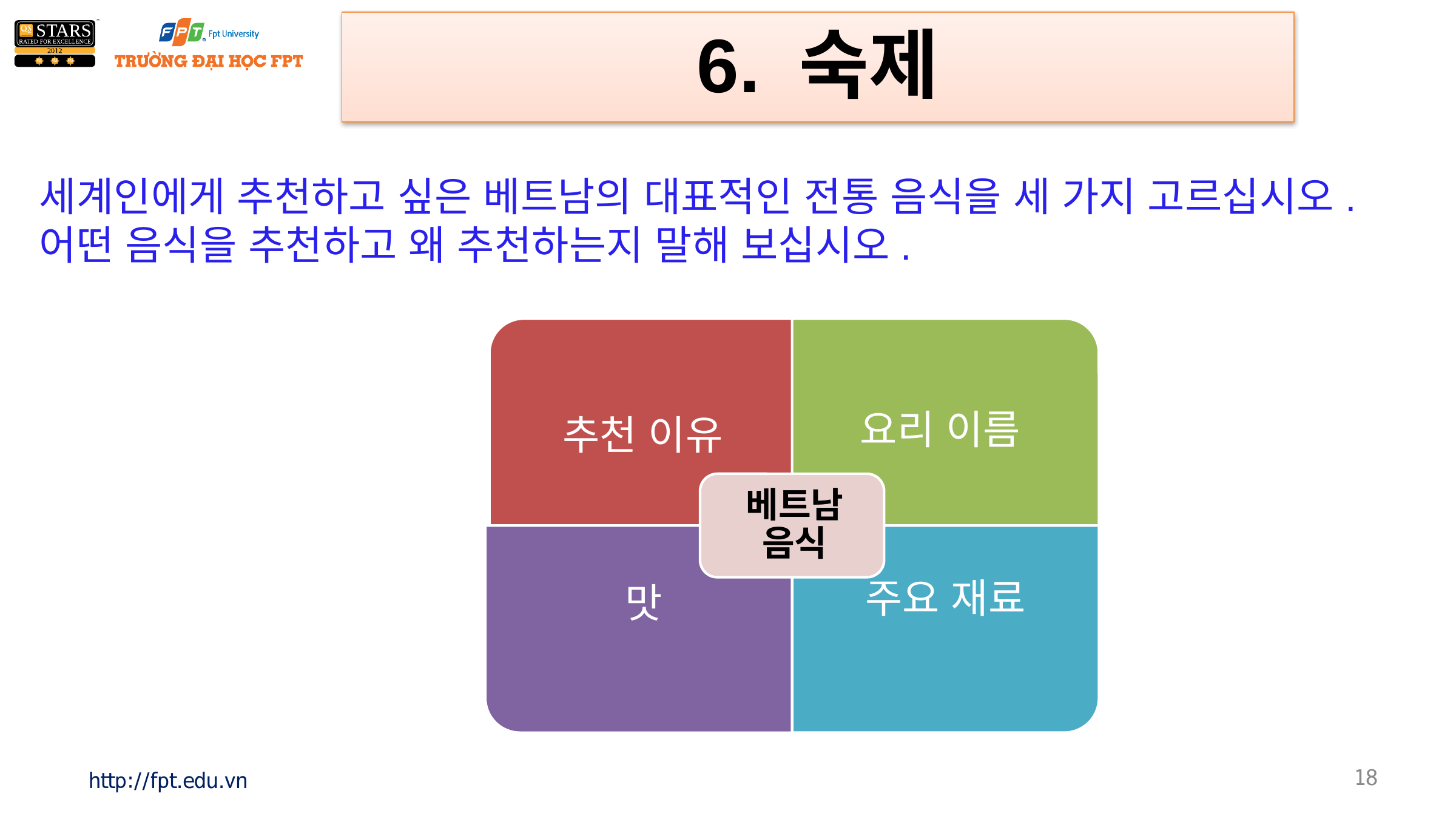

6. 숙제
세계인에게 추천하고 싶은 베트남의 대표적인 전통 음식을 세 가지 고르십시오. 어떤 음식을 추천하고 왜 추천하는지 말해 보십시오.

추천 이유

요리 이름
맛
주요 재료
베트남 음식
http://fpt.edu.vn
18